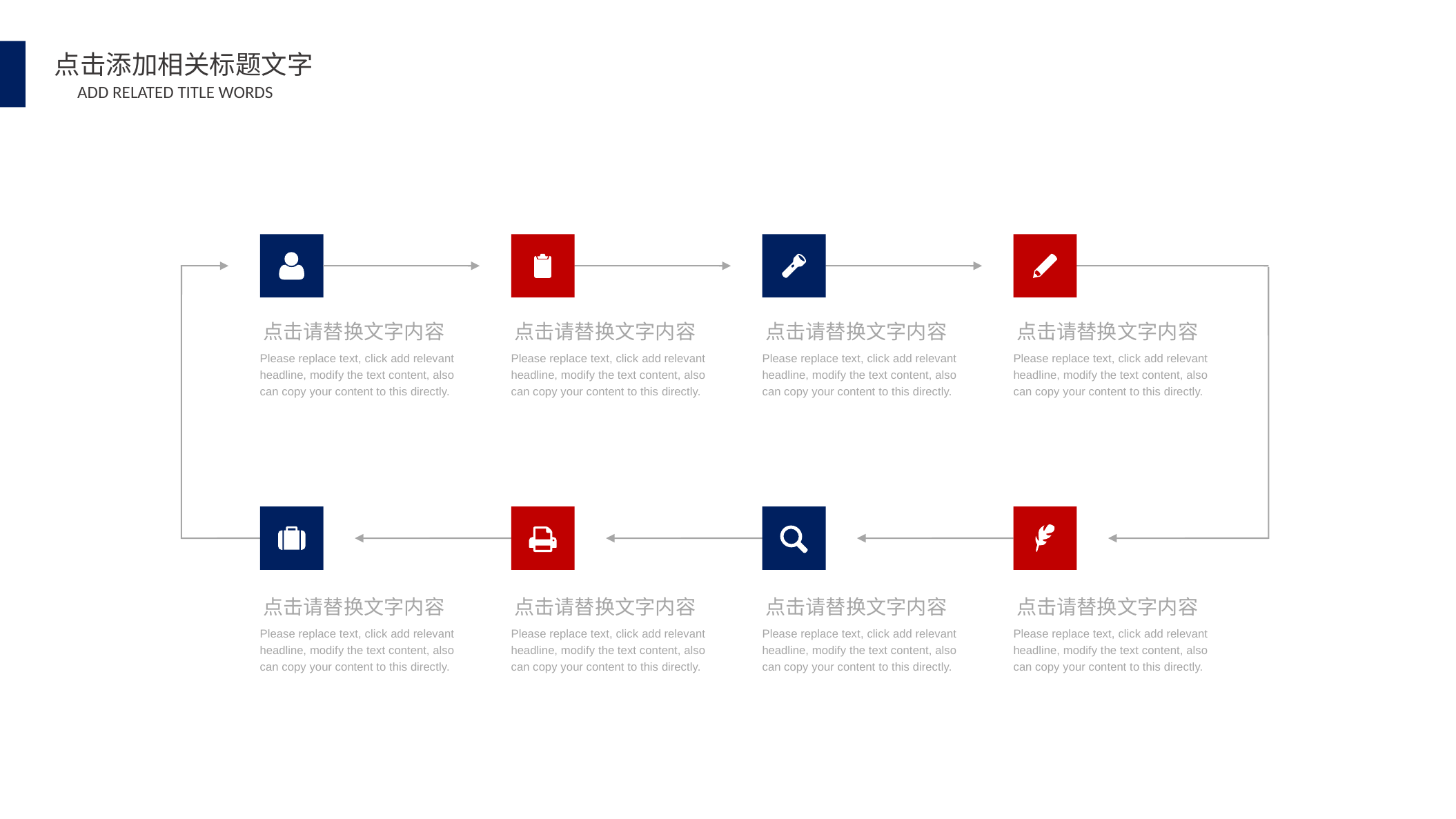

点击添加相关标题文字
ADD RELATED TITLE WORDS

点击请替换文字内容
点击请替换文字内容
点击请替换文字内容
点击请替换文字内容
Please replace text, click add relevant headline, modify the text content, also can copy your content to this directly.
Please replace text, click add relevant headline, modify the text content, also can copy your content to this directly.
Please replace text, click add relevant headline, modify the text content, also can copy your content to this directly.
Please replace text, click add relevant headline, modify the text content, also can copy your content to this directly.

点击请替换文字内容
点击请替换文字内容
点击请替换文字内容
点击请替换文字内容
Please replace text, click add relevant headline, modify the text content, also can copy your content to this directly.
Please replace text, click add relevant headline, modify the text content, also can copy your content to this directly.
Please replace text, click add relevant headline, modify the text content, also can copy your content to this directly.
Please replace text, click add relevant headline, modify the text content, also can copy your content to this directly.